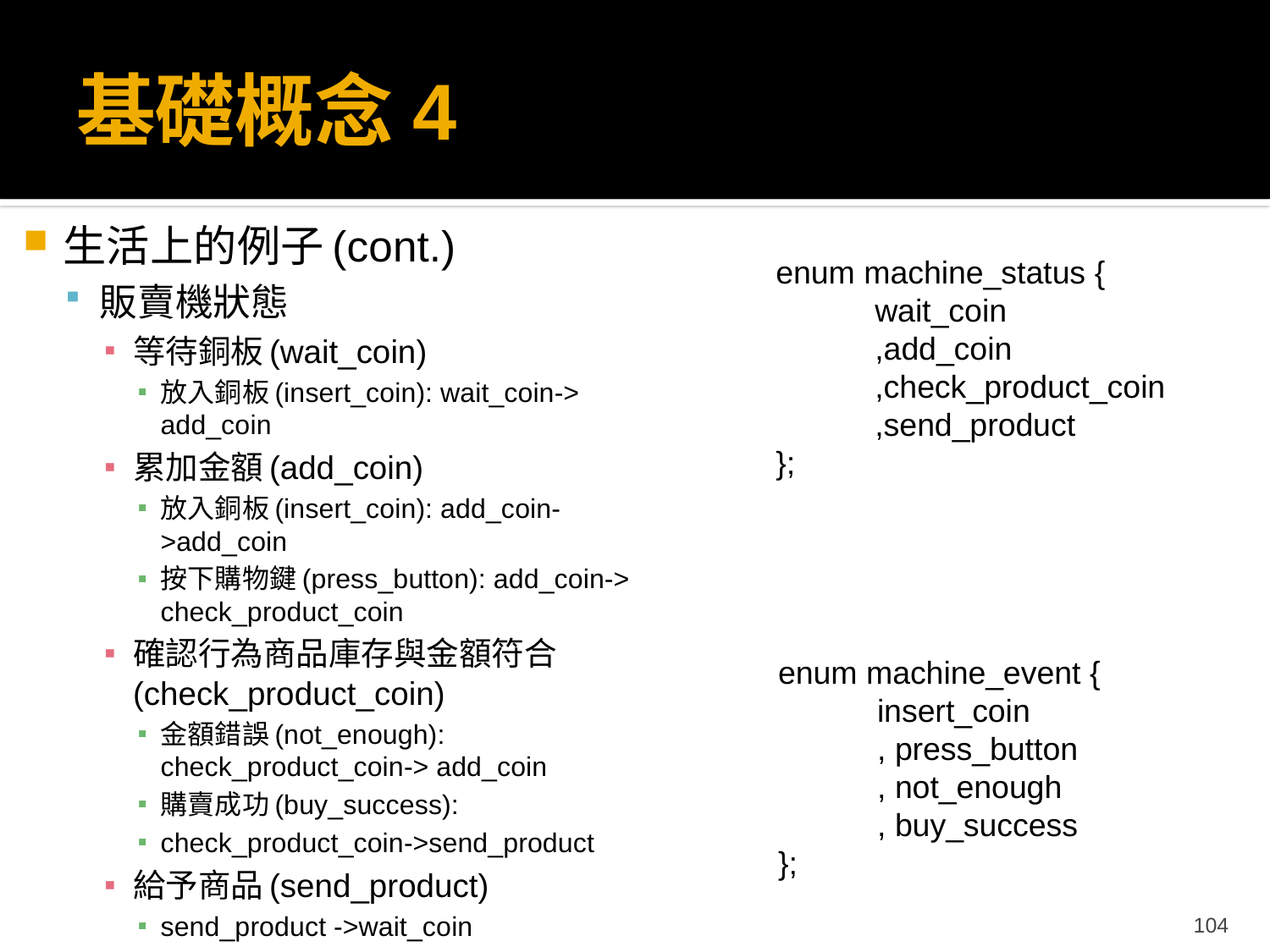

# 基礎概念4
生活上的例子(cont.)
販賣機狀態
等待銅板(wait_coin)
放入銅板(insert_coin): wait_coin-> add_coin
累加金額(add_coin)
放入銅板(insert_coin): add_coin->add_coin
按下購物鍵(press_button): add_coin-> check_product_coin
確認行為商品庫存與金額符合(check_product_coin)
金額錯誤(not_enough): check_product_coin-> add_coin
購賣成功(buy_success):
check_product_coin->send_product
給予商品(send_product)
send_product ->wait_coin
enum machine_status {
    wait_coin
    ,add_coin
    ,check_product_coin
    ,send_product
};

enum machine_event {
    insert_coin
    , press_button
    , not_enough
    , buy_success
};

104